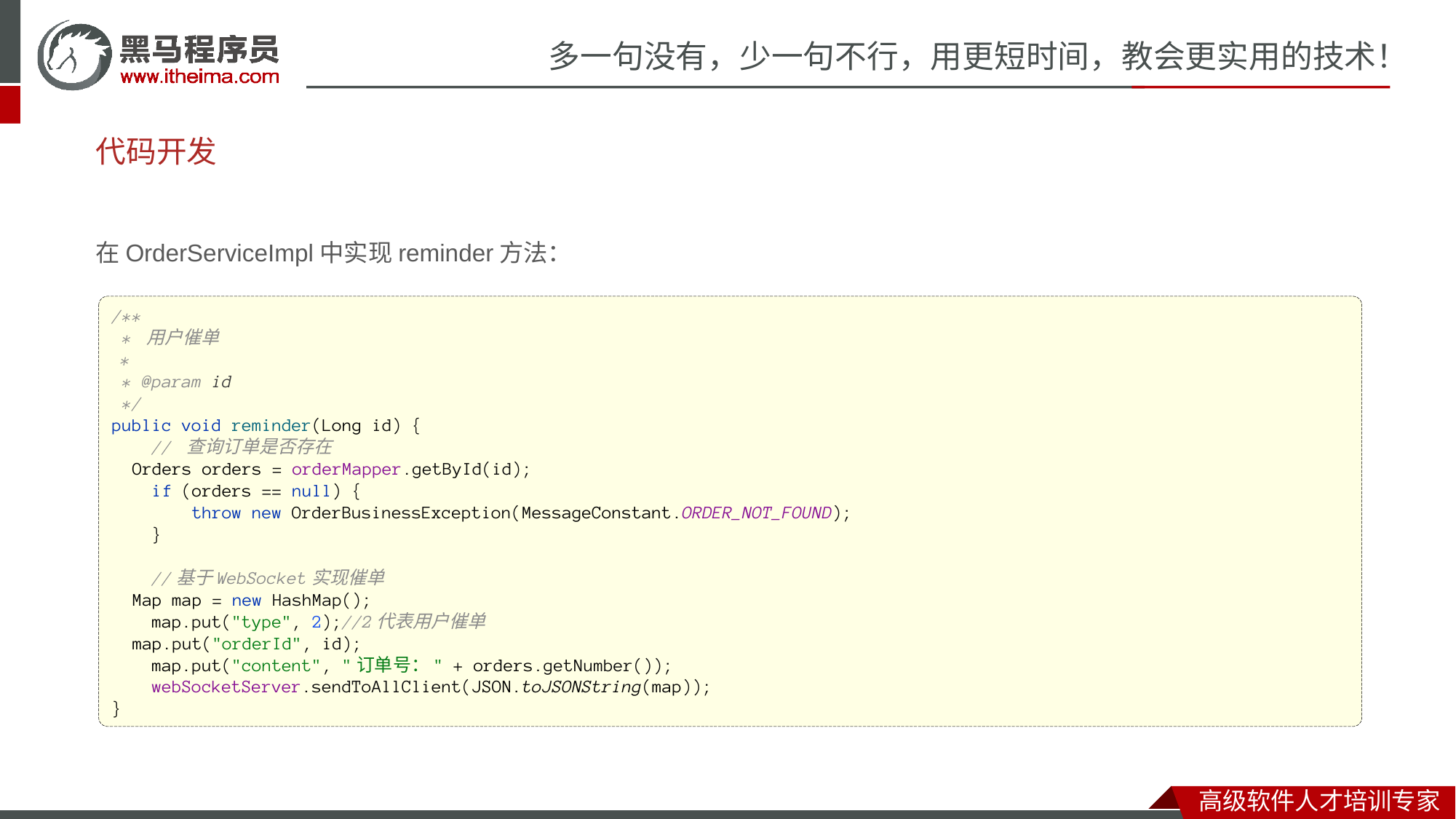

# 代码开发
在OrderServiceImpl中实现reminder方法：
/**
 * 用户催单
 *
 * @param id
 */
public void reminder(Long id) {
    // 查询订单是否存在
    Orders orders = orderMapper.getById(id);
    if (orders == null) {
        throw new OrderBusinessException(MessageConstant.ORDER_NOT_FOUND);
    }
    //基于WebSocket实现催单
    Map map = new HashMap();
    map.put("type", 2);//2代表用户催单
    map.put("orderId", id);
    map.put("content", "订单号：" + orders.getNumber());
    webSocketServer.sendToAllClient(JSON.toJSONString(map));
}